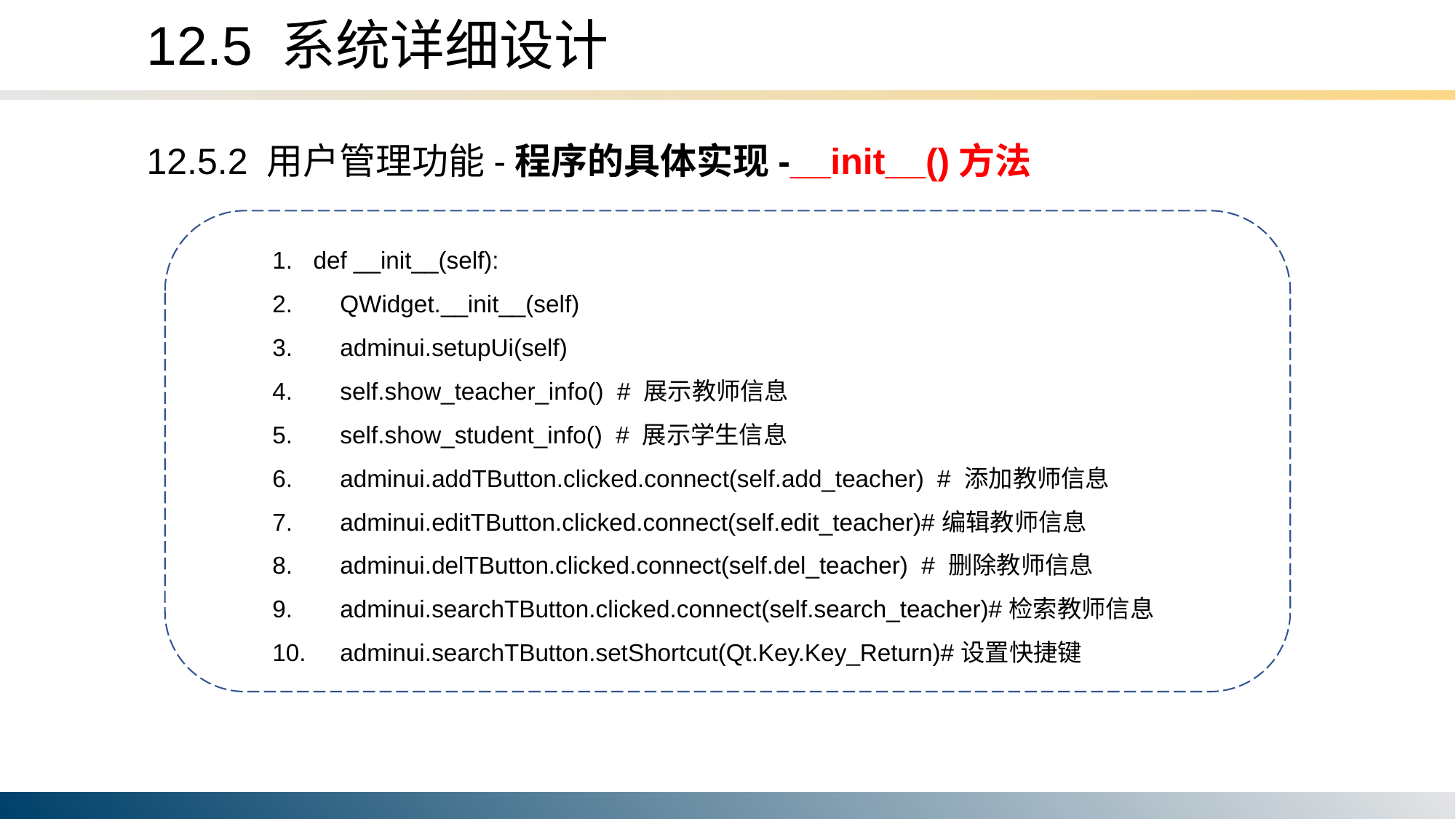

12.5 系统详细设计
12.5.2 用户管理功能-程序的具体实现-__init__()方法

def __init__(self):
    QWidget.__init__(self)
    adminui.setupUi(self)
    self.show_teacher_info()  # 展示教师信息
    self.show_student_info()  # 展示学生信息
    adminui.addTButton.clicked.connect(self.add_teacher)  # 添加教师信息
    adminui.editTButton.clicked.connect(self.edit_teacher)#编辑教师信息
    adminui.delTButton.clicked.connect(self.del_teacher)  # 删除教师信息
    adminui.searchTButton.clicked.connect(self.search_teacher)#检索教师信息
    adminui.searchTButton.setShortcut(Qt.Key.Key_Return)#设置快捷键